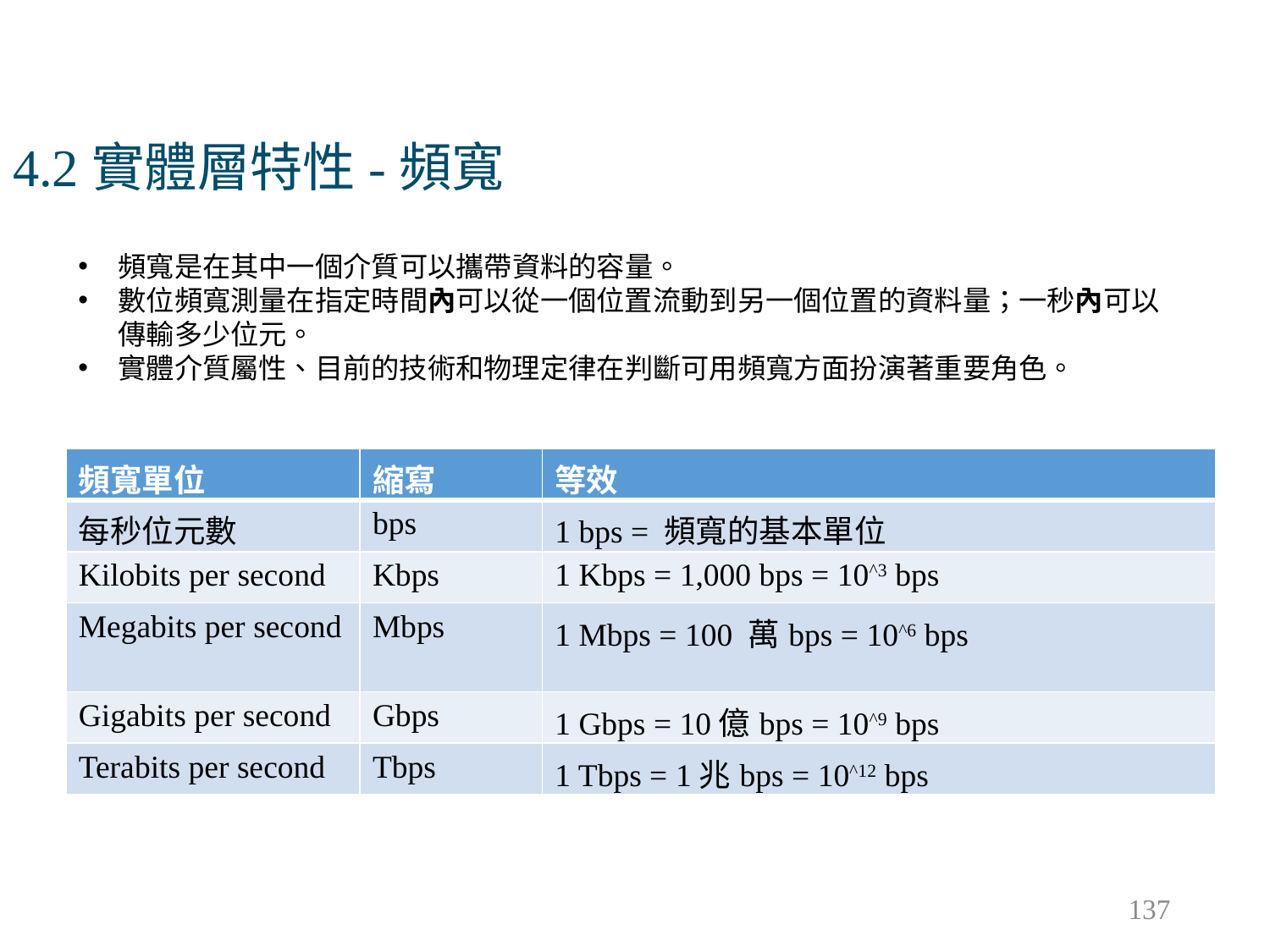

# 4.2實體層特性-頻寬
頻寬是在其中一個介質可以攜帶資料的容量。
數位頻寬測量在指定時間內可以從一個位置流動到另一個位置的資料量；一秒內可以傳輸多少位元。
實體介質屬性、目前的技術和物理定律在判斷可用頻寬方面扮演著重要角色。
| 頻寬單位 | 縮寫 | 等效 |
| --- | --- | --- |
| 每秒位元數 | bps | 1 bps = 頻寬的基本單位 |
| Kilobits per second | Kbps | 1 Kbps = 1,000 bps = 10^3 bps |
| Megabits per second | Mbps | 1 Mbps = 100 萬bps = 10^6 bps |
| Gigabits per second | Gbps | 1 Gbps = 10億bps = 10^9 bps |
| Terabits per second | Tbps | 1 Tbps = 1兆bps = 10^12 bps |
137